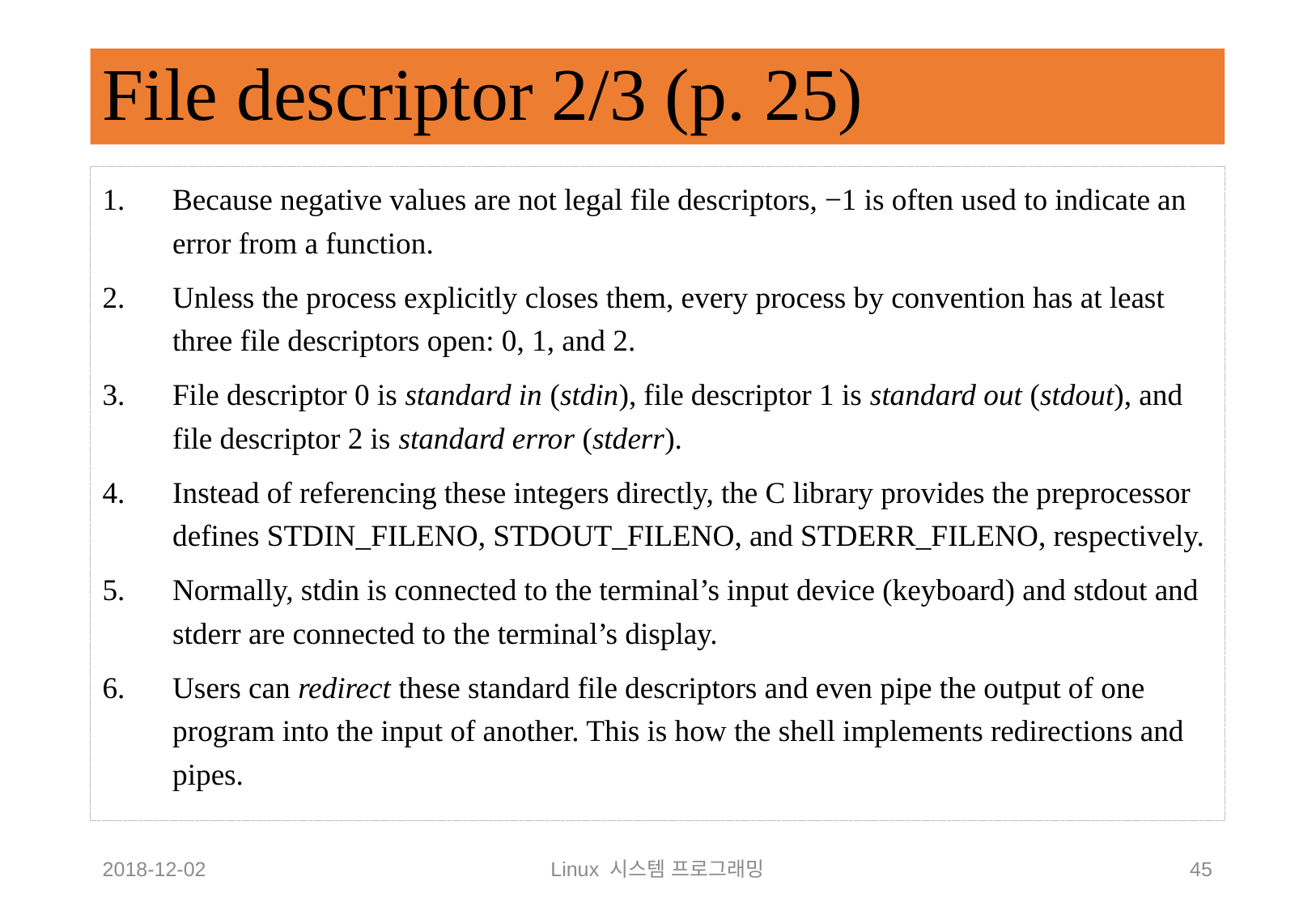

# File descriptor 2/3 (p. 25)
Because negative values are not legal file descriptors, −1 is often used to indicate an error from a function.
Unless the process explicitly closes them, every process by convention has at least three file descriptors open: 0, 1, and 2.
File descriptor 0 is standard in (stdin), file descriptor 1 is standard out (stdout), and file descriptor 2 is standard error (stderr).
Instead of referencing these integers directly, the C library provides the preprocessor defines STDIN_FILENO, STDOUT_FILENO, and STDERR_FILENO, respectively.
Normally, stdin is connected to the terminal’s input device (keyboard) and stdout and stderr are connected to the terminal’s display.
Users can redirect these standard file descriptors and even pipe the output of one program into the input of another. This is how the shell implements redirections and pipes.
2018-12-02
Linux 시스템 프로그래밍
45